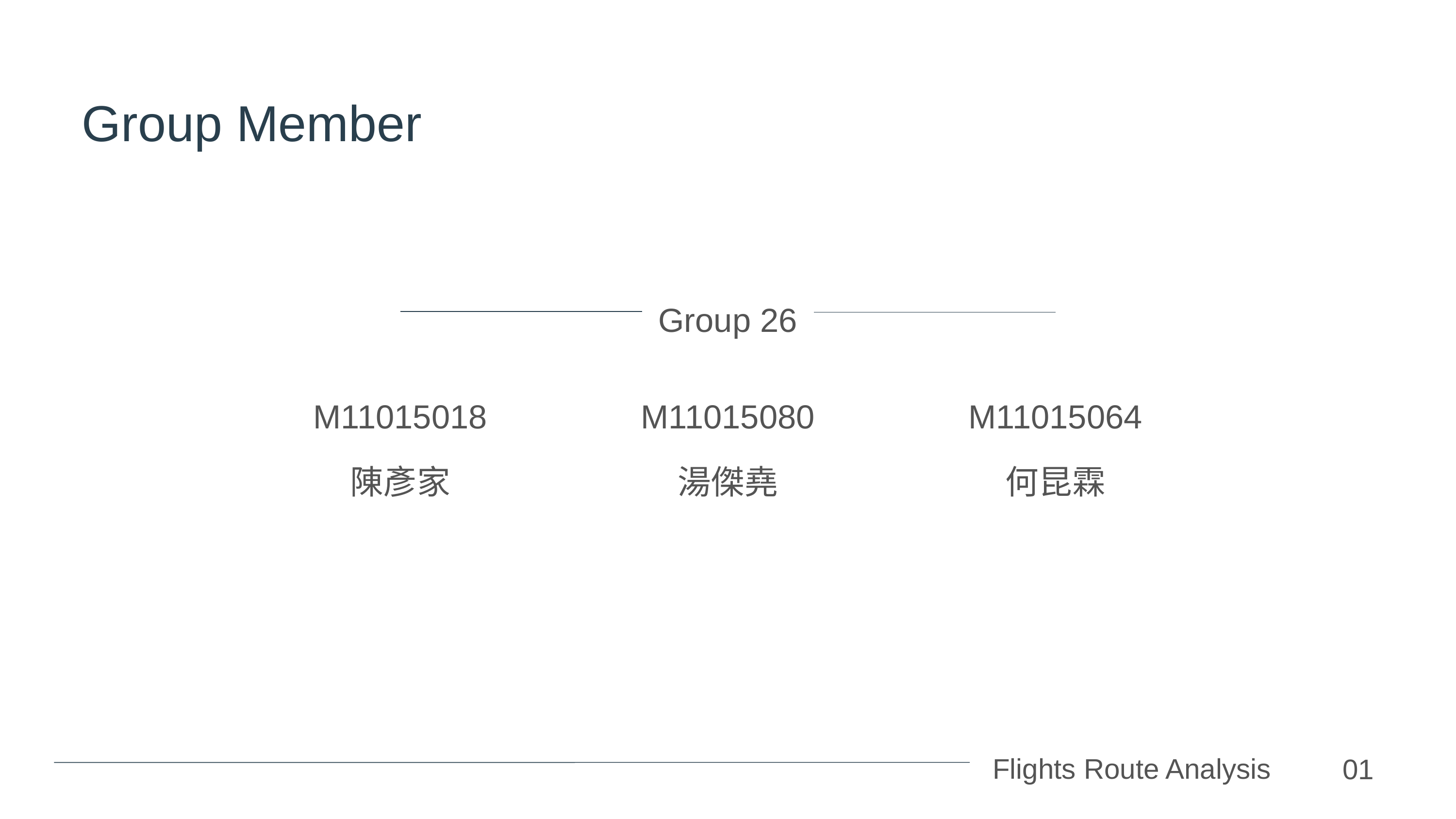

Group Member
Group 26

M11015018
M11015080
M11015064
陳彥家
湯傑堯
何昆霖
Flights Route Analysis
01